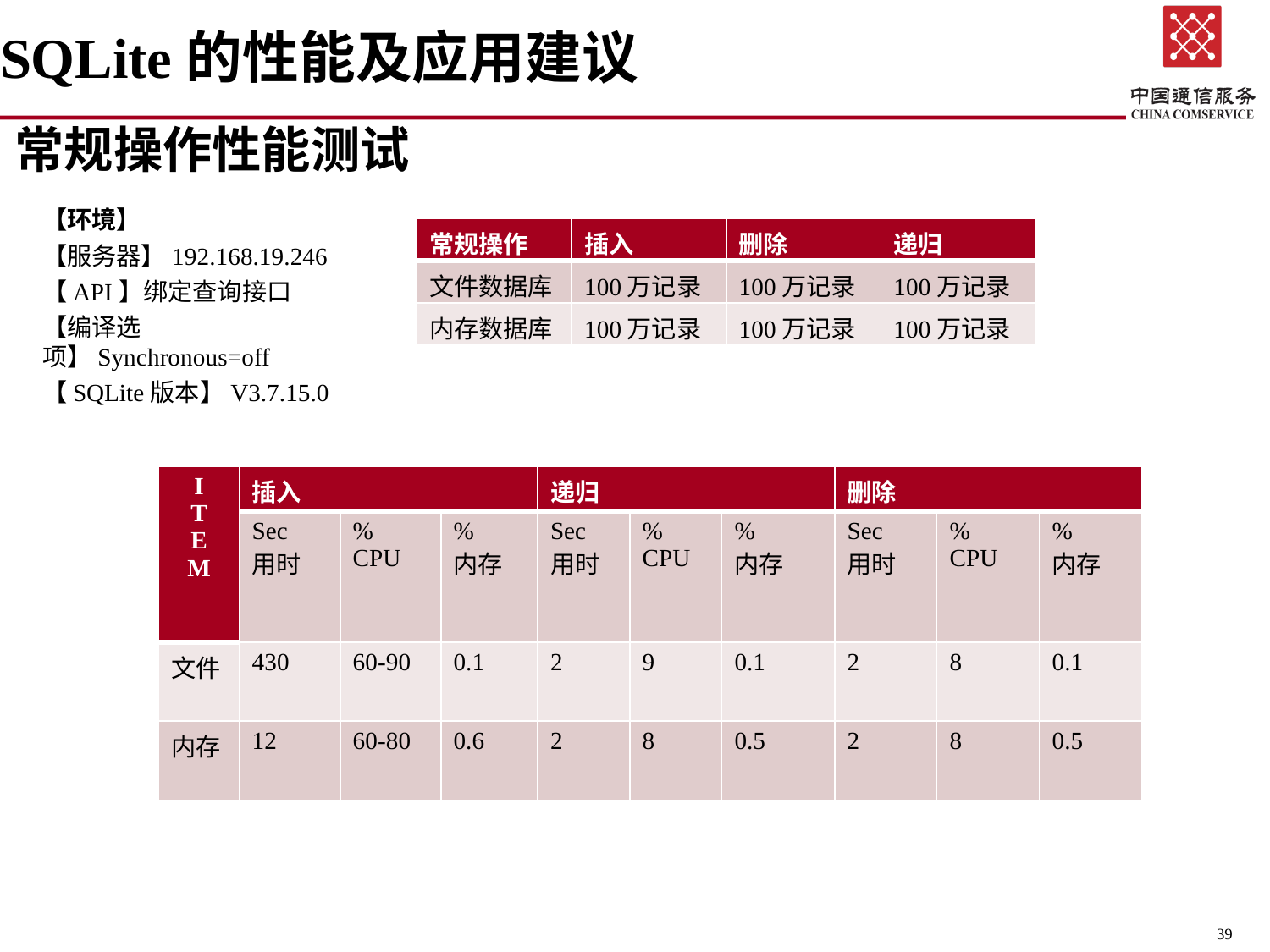

# SQLite的性能及应用建议
常规操作性能测试
【环境】
【服务器】192.168.19.246
【API】绑定查询接口
【编译选项】Synchronous=off
【SQLite版本】V3.7.15.0
| 常规操作 | 插入 | 删除 | 递归 |
| --- | --- | --- | --- |
| 文件数据库 | 100万记录 | 100万记录 | 100万记录 |
| 内存数据库 | 100万记录 | 100万记录 | 100万记录 |
| I T E M | 插入 |  |  | 递归 |  |  | 删除 |  |  |
| --- | --- | --- | --- | --- | --- | --- | --- | --- | --- |
|  | Sec 用时 | % CPU | % 内存 | Sec 用时 | % CPU | % 内存 | Sec 用时 | % CPU | % 内存 |
| 文件 | 430 | 60-90 | 0.1 | 2 | 9 | 0.1 | 2 | 8 | 0.1 |
| 内存 | 12 | 60-80 | 0.6 | 2 | 8 | 0.5 | 2 | 8 | 0.5 |